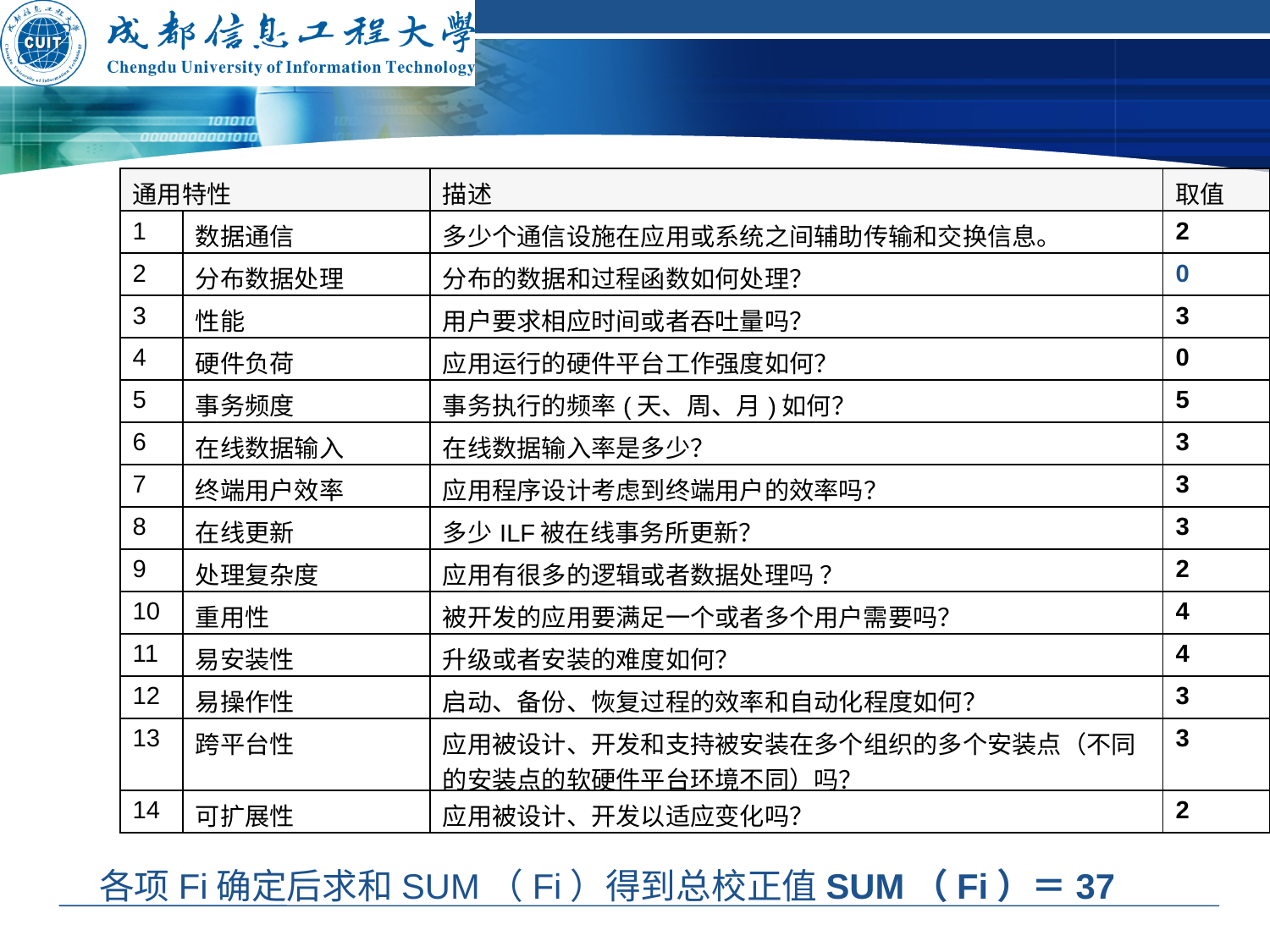

| 通用特性 |  | 描述 | 取值 |
| --- | --- | --- | --- |
| 1 | 数据通信 | 多少个通信设施在应用或系统之间辅助传输和交换信息。 | 2 |
| 2 | 分布数据处理 | 分布的数据和过程函数如何处理？ | 0 |
| 3 | 性能 | 用户要求相应时间或者吞吐量吗？ | 3 |
| 4 | 硬件负荷 | 应用运行的硬件平台工作强度如何？ | 0 |
| 5 | 事务频度 | 事务执行的频率(天、周、月)如何？ | 5 |
| 6 | 在线数据输入 | 在线数据输入率是多少？ | 3 |
| 7 | 终端用户效率 | 应用程序设计考虑到终端用户的效率吗？ | 3 |
| 8 | 在线更新 | 多少ILF被在线事务所更新？ | 3 |
| 9 | 处理复杂度 | 应用有很多的逻辑或者数据处理吗 ？ | 2 |
| 10 | 重用性 | 被开发的应用要满足一个或者多个用户需要吗？ | 4 |
| 11 | 易安装性 | 升级或者安装的难度如何？ | 4 |
| 12 | 易操作性 | 启动、备份、恢复过程的效率和自动化程度如何？ | 3 |
| 13 | 跨平台性 | 应用被设计、开发和支持被安装在多个组织的多个安装点（不同的安装点的软硬件平台环境不同）吗？ | 3 |
| 14 | 可扩展性 | 应用被设计、开发以适应变化吗？ | 2 |
各项Fi确定后求和SUM（Fi）得到总校正值SUM（Fi）＝37